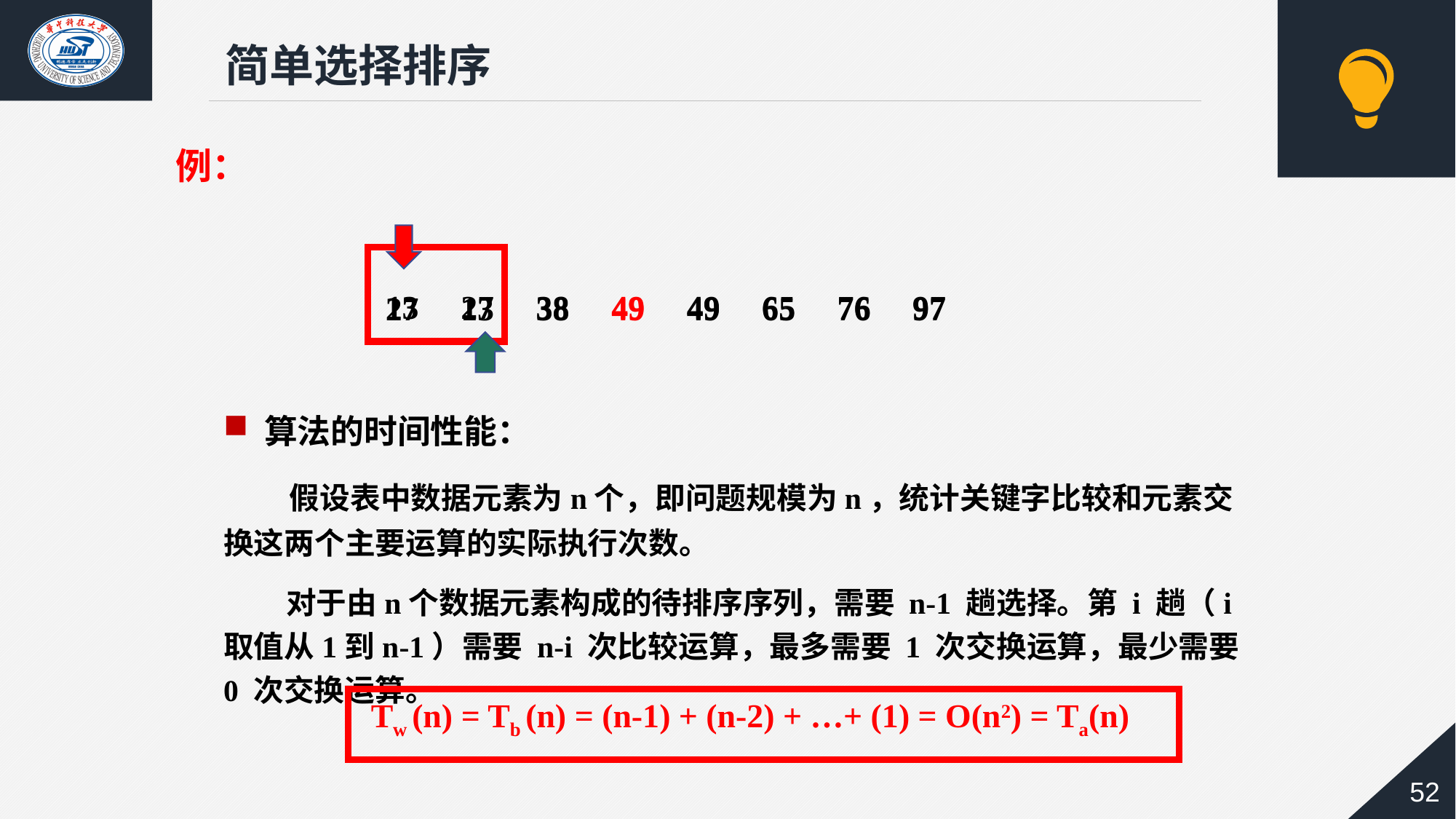

简单选择排序

例：

13     27     38     49     49     65     76     97
27     13     38     49     49     65     76     97

算法的时间性能：
       假设表中数据元素为n个，即问题规模为n，统计关键字比较和元素交换这两个主要运算的实际执行次数。
        对于由n个数据元素构成的待排序序列，需要 n-1 趟选择。第 i 趟（i取值从1到n-1）需要 n-i 次比较运算，最多需要 1 次交换运算，最少需要 0 次交换运算。

Tw (n) = Tb (n) = (n-1) + (n-2) + …+ (1) = O(n2) = Ta(n)